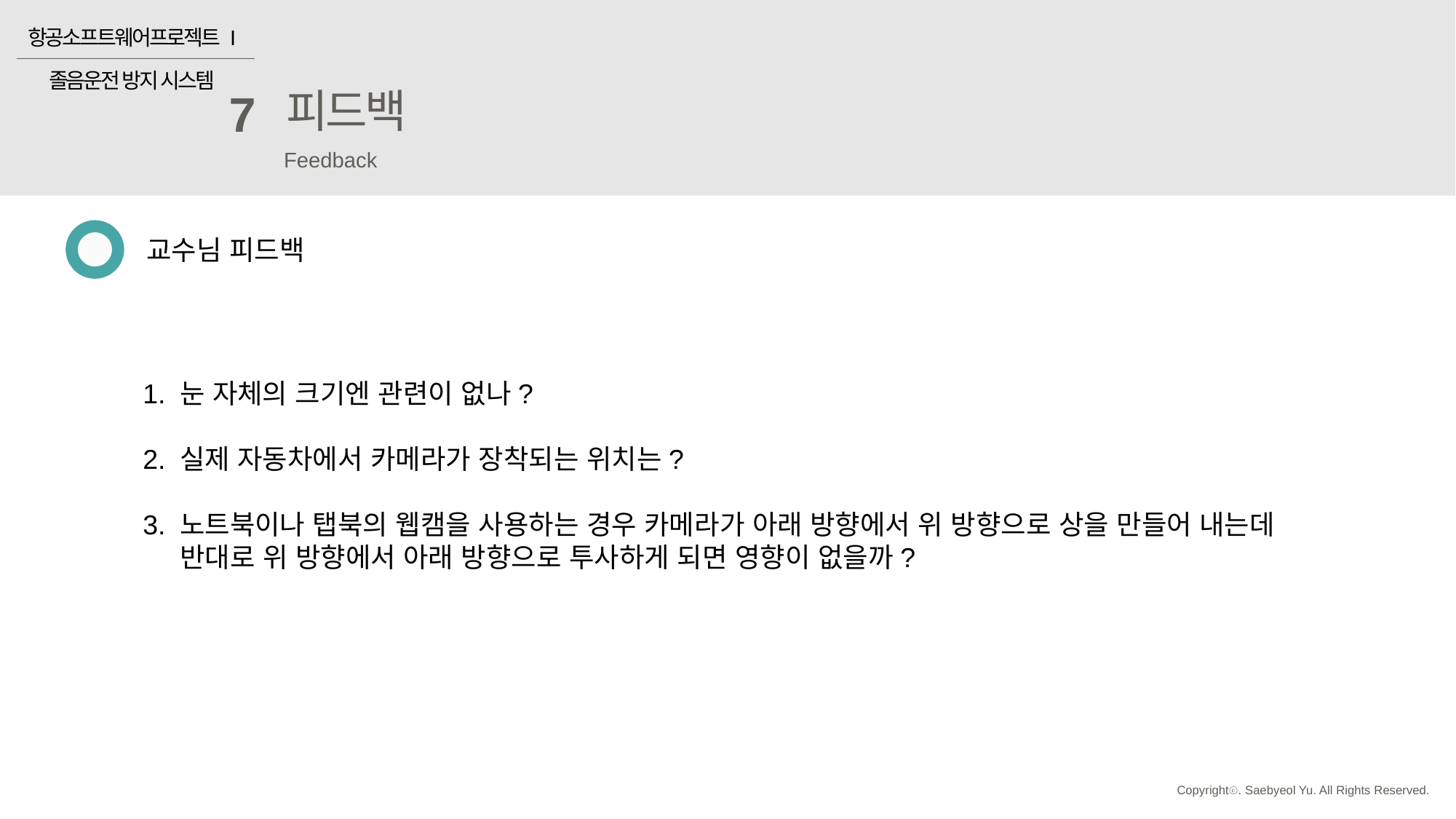

항공소프트웨어프로젝트 I
졸음운전 방지 시스템
피드백
7
Feedback

교수님 피드백
1. 눈 자체의 크기엔 관련이 없나?

2. 실제 자동차에서 카메라가 장착되는 위치는?

3. 노트북이나 탭북의 웹캠을 사용하는 경우 카메라가 아래 방향에서 위 방향으로 상을 만들어 내는데
    반대로 위 방향에서 아래 방향으로 투사하게 되면 영향이 없을까?